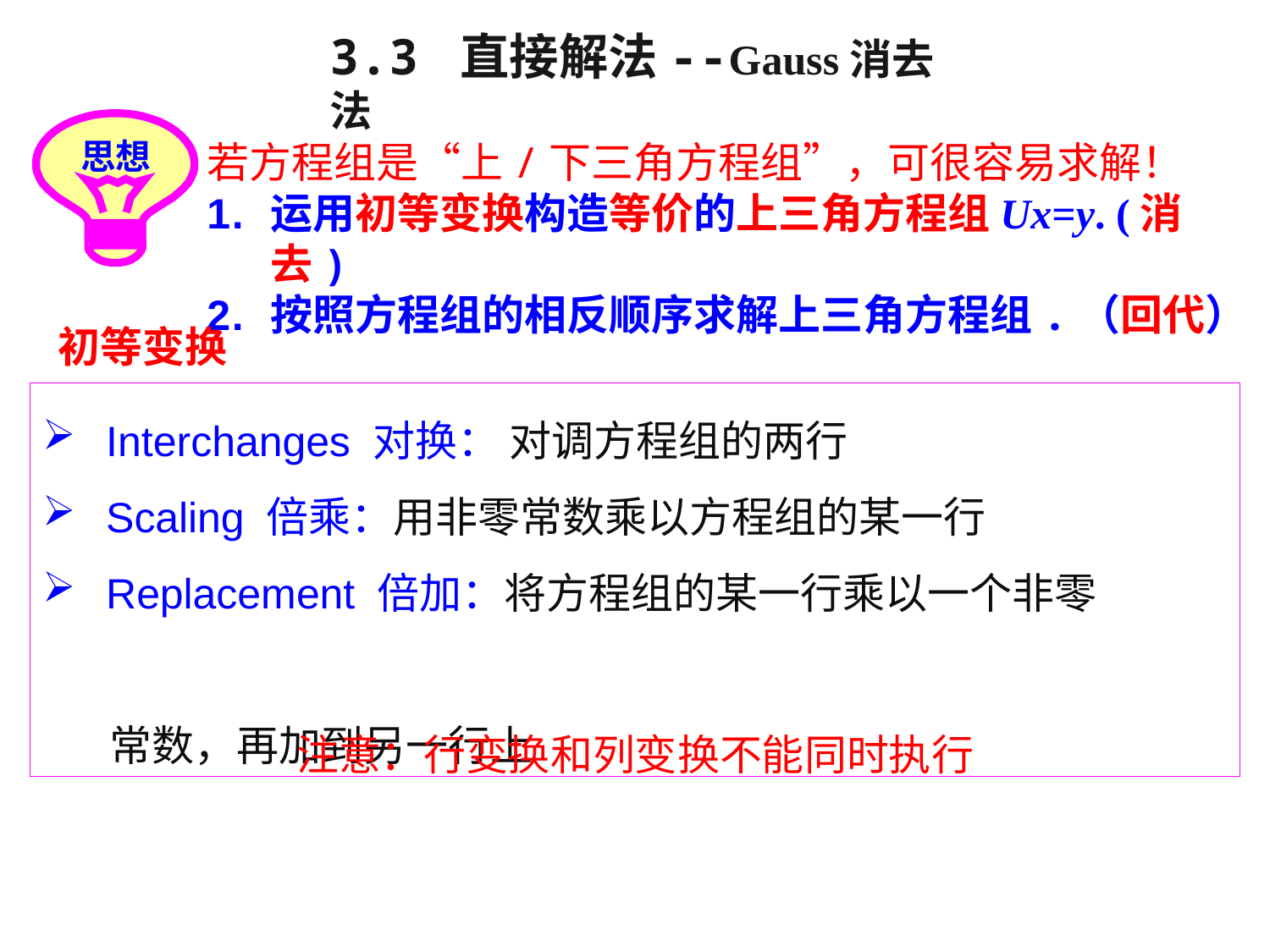

3.3 直接解法--Gauss消去法
思想
若方程组是“上/下三角方程组”，可很容易求解！
运用初等变换构造等价的上三角方程组Ux=y. (消去)
按照方程组的相反顺序求解上三角方程组.（回代）
初等变换
Interchanges 对换： 对调方程组的两行
Scaling 倍乘：用非零常数乘以方程组的某一行
Replacement 倍加：将方程组的某一行乘以一个非零
      常数，再加到另一行上
注意：行变换和列变换不能同时执行